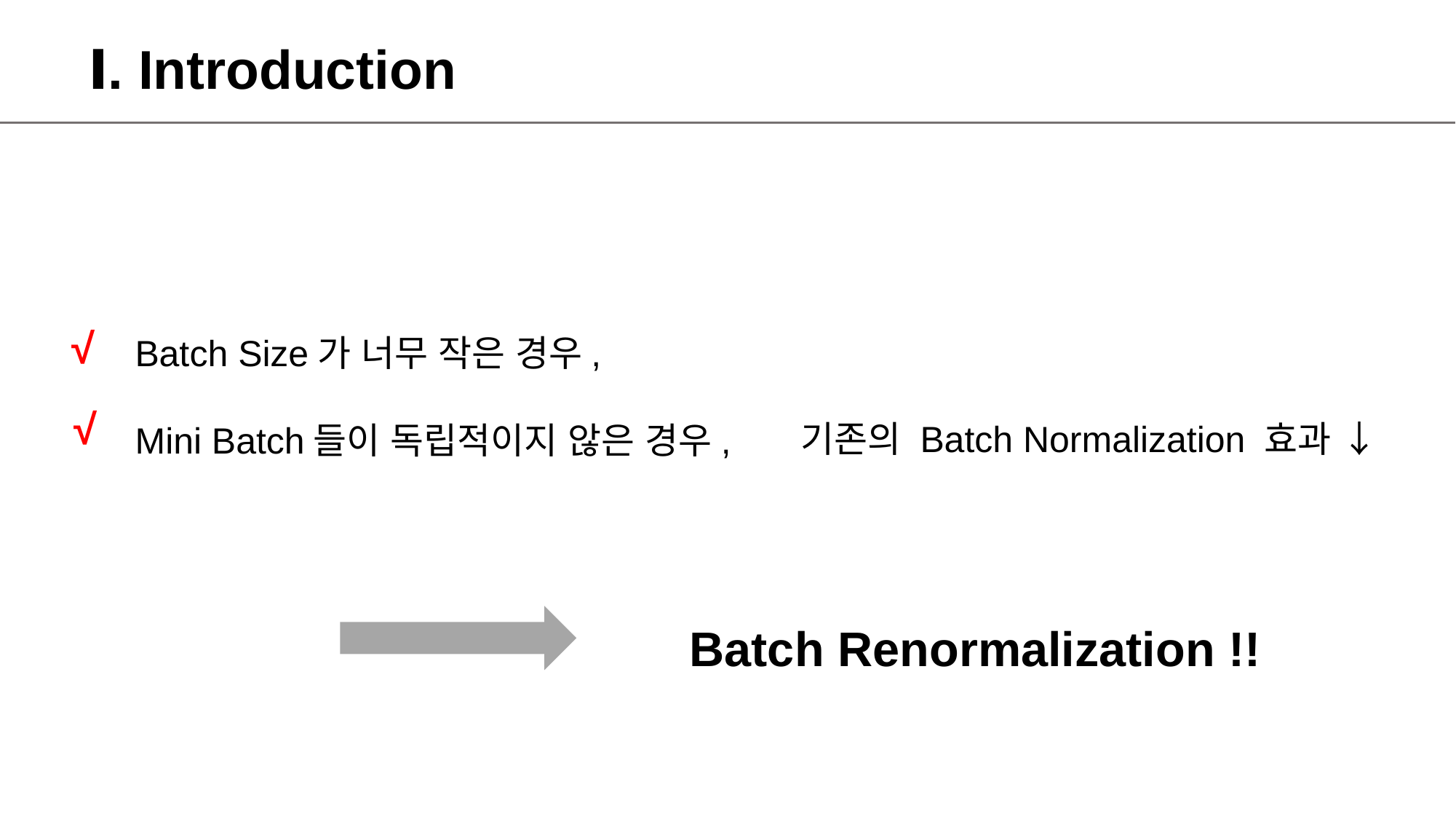

Ⅰ. Introduction
√
Batch Size가 너무 작은 경우,

Mini Batch들이 독립적이지 않은 경우,

기존의 Batch Normalization 효과 ↓
√

Batch Renormalization !!